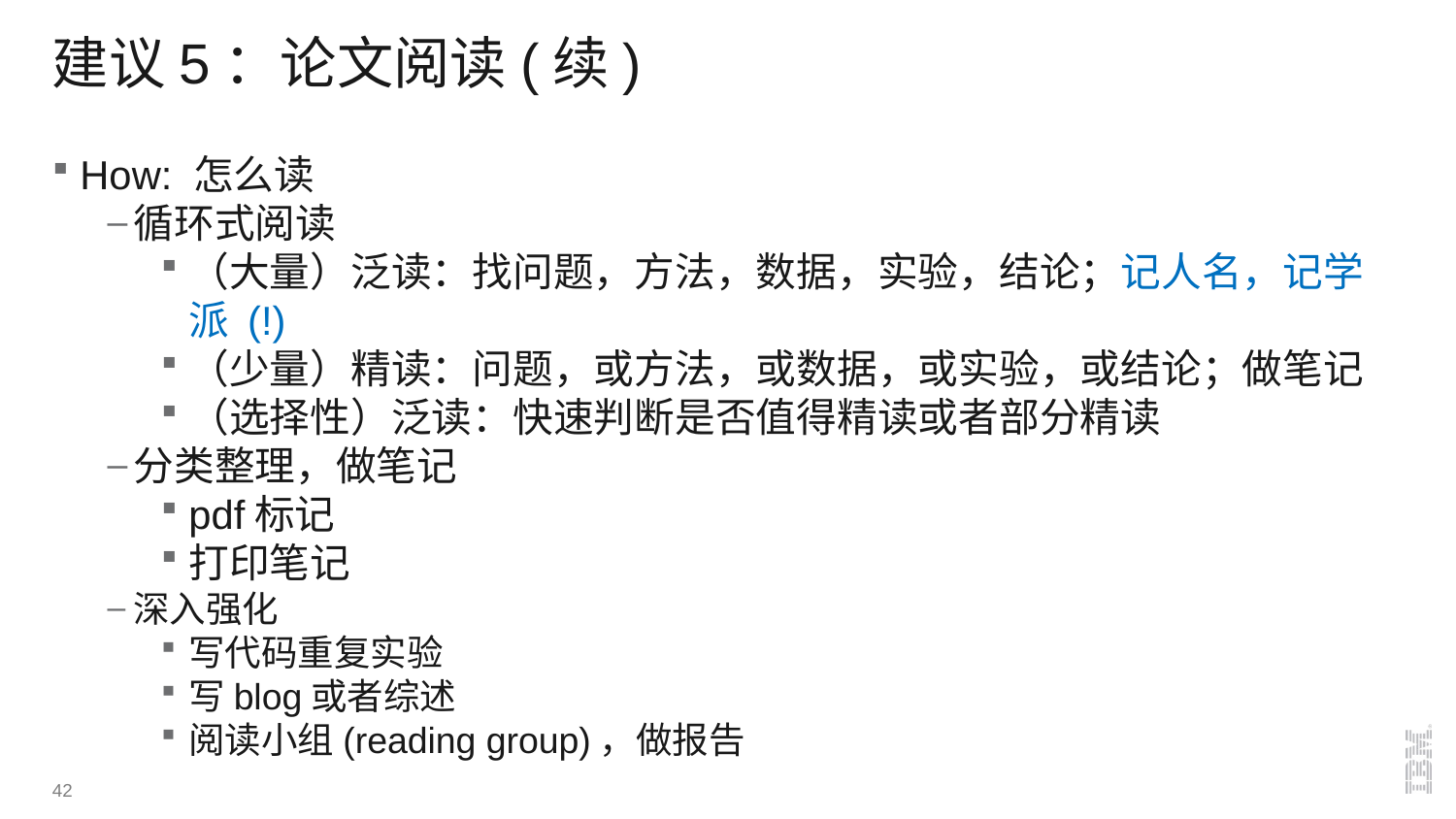

# 建议5：论文阅读(续)
How: 怎么读
循环式阅读
（大量）泛读：找问题，方法，数据，实验，结论；记人名，记学派 (!)
（少量）精读：问题，或方法，或数据，或实验，或结论；做笔记
（选择性）泛读：快速判断是否值得精读或者部分精读
分类整理，做笔记
pdf标记
打印笔记
深入强化
写代码重复实验
写blog或者综述
阅读小组(reading group)，做报告

42